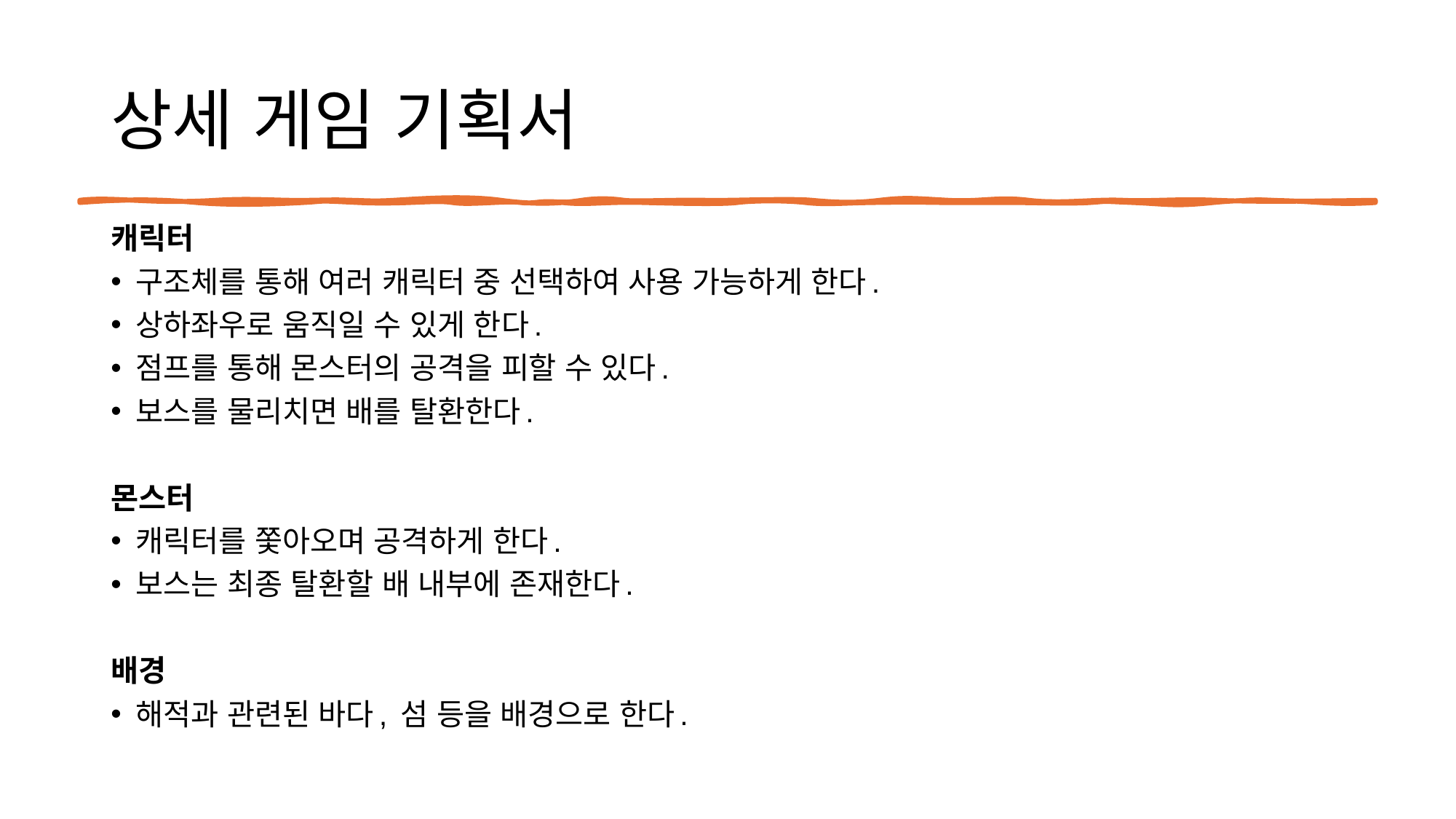

# 상세 게임 기획서

캐릭터
구조체를 통해 여러 캐릭터 중 선택하여 사용 가능하게 한다.
상하좌우로 움직일 수 있게 한다.
점프를 통해 몬스터의 공격을 피할 수 있다.
보스를 물리치면 배를 탈환한다.

몬스터
캐릭터를 쫓아오며 공격하게 한다.
보스는 최종 탈환할 배 내부에 존재한다.

배경
해적과 관련된 바다, 섬 등을 배경으로 한다.